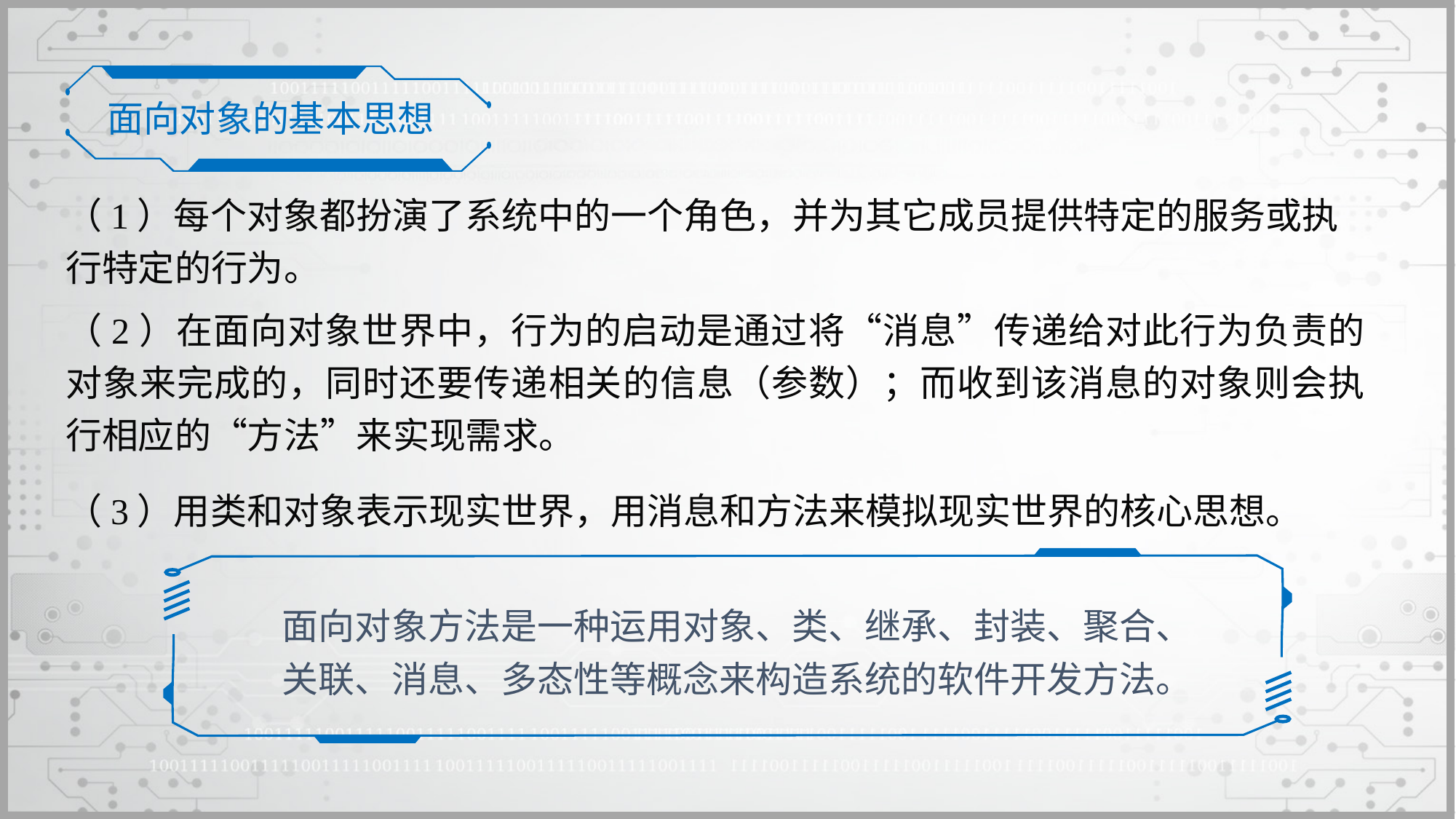

面向对象的基本思想
（1）每个对象都扮演了系统中的一个角色，并为其它成员提供特定的服务或执行特定的行为。

（2）在面向对象世界中，行为的启动是通过将“消息”传递给对此行为负责的对象来完成的，同时还要传递相关的信息（参数）；而收到该消息的对象则会执行相应的“方法”来实现需求。

（3）用类和对象表示现实世界，用消息和方法来模拟现实世界的核心思想。

面向对象方法是一种运用对象、类、继承、封装、聚合、关联、消息、多态性等概念来构造系统的软件开发方法。